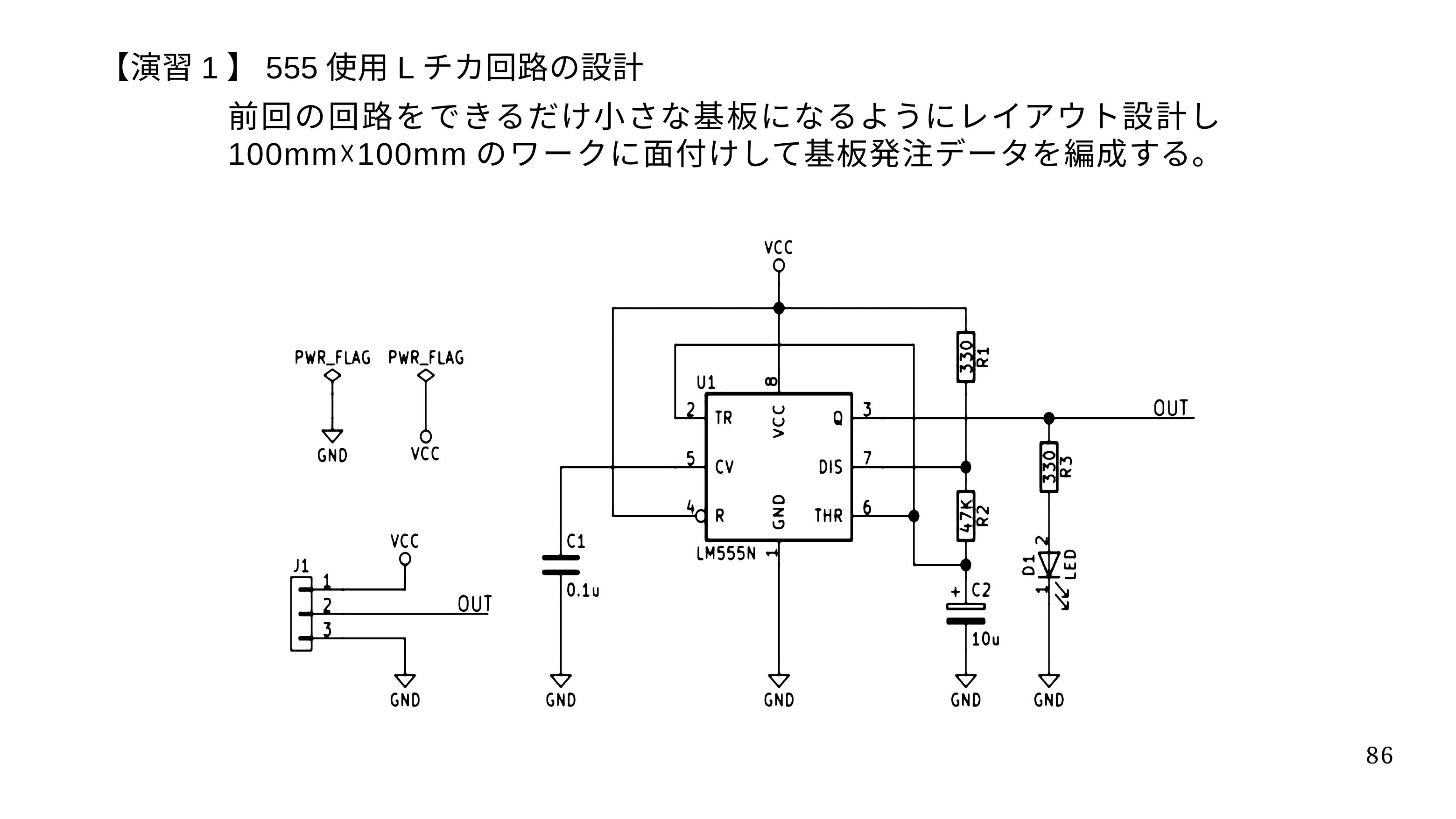

【演習1】555使用Lチカ回路の設計
前回の回路をできるだけ小さな基板になるようにレイアウト設計し100mm☓100mmのワークに面付けして基板発注データを編成する。

86
51